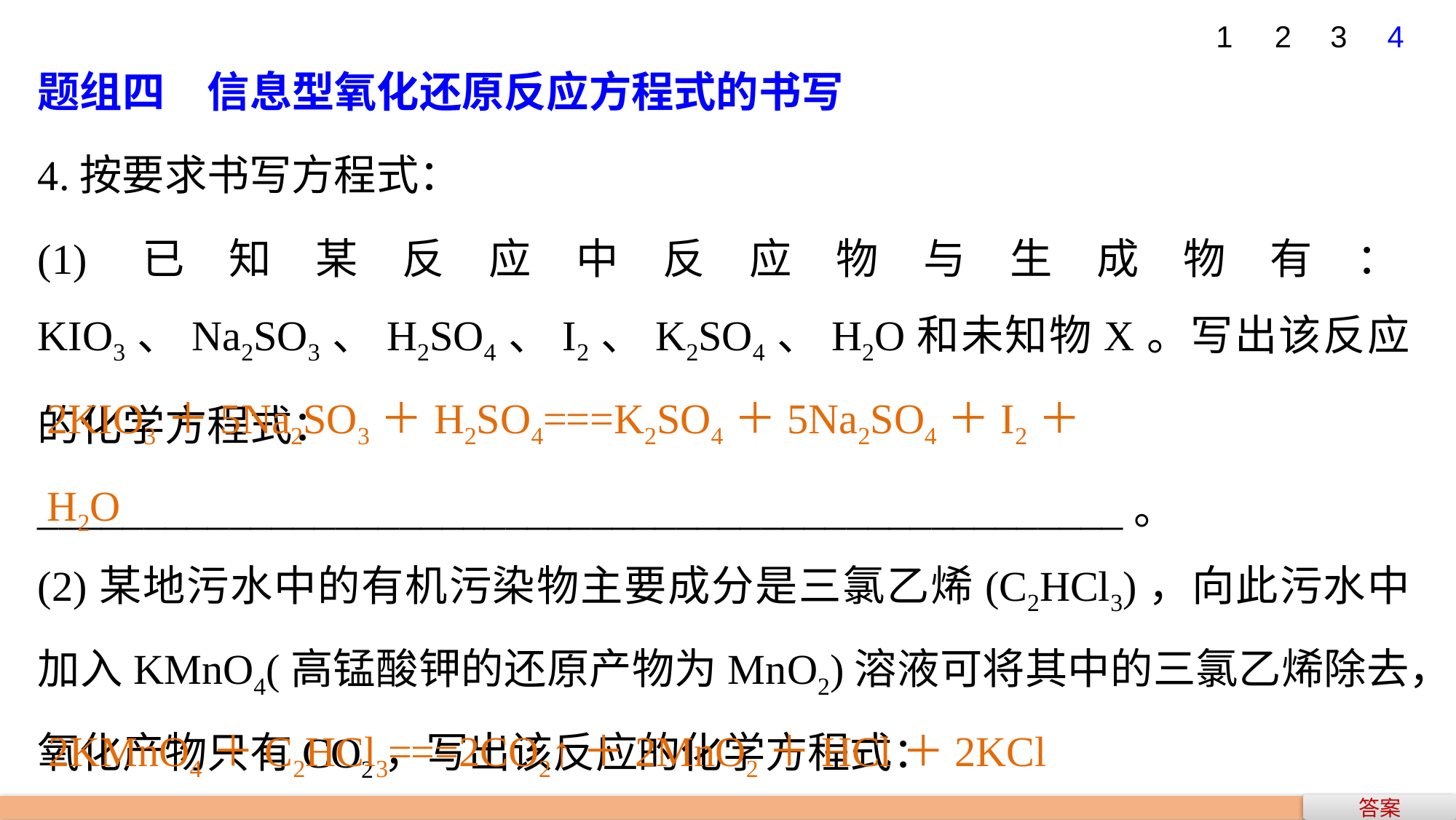

1
2
3
4
题组四　信息型氧化还原反应方程式的书写
4.按要求书写方程式：
(1)已知某反应中反应物与生成物有：KIO3、Na2SO3、H2SO4、I2、K2SO4、H2O和未知物X。写出该反应的化学方程式：
___________________________________________________。
(2)某地污水中的有机污染物主要成分是三氯乙烯(C2HCl3)，向此污水中加入KMnO4(高锰酸钾的还原产物为MnO2)溶液可将其中的三氯乙烯除去，氧化产物只有CO2，写出该反应的化学方程式：
_______________________________________________。
2KIO3＋5Na2SO3＋H2SO4===K2SO4＋5Na2SO4＋I2＋H2O
2KMnO4＋C2HCl3===2CO2↑＋2MnO2＋HCl＋2KCl
答案